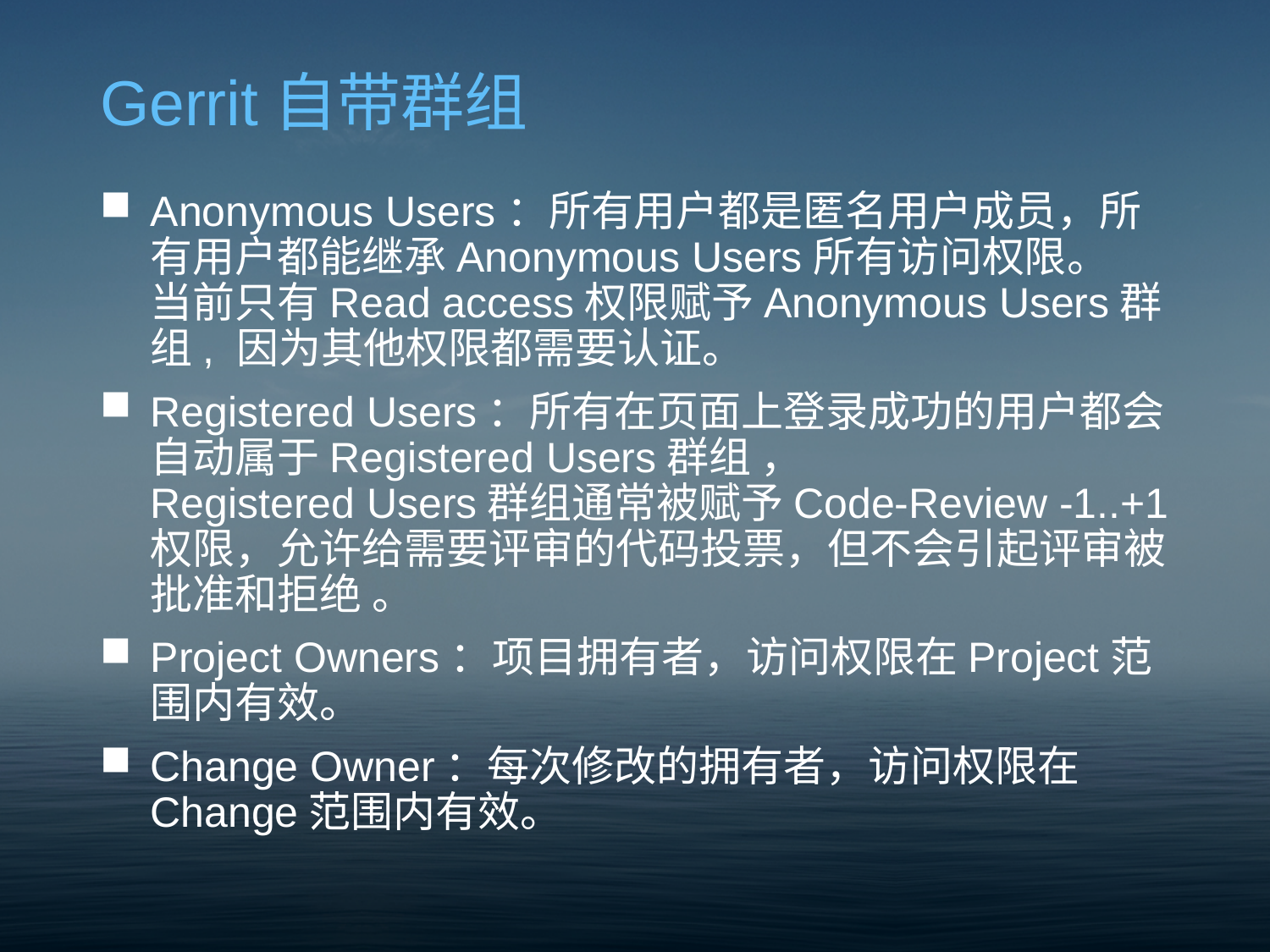

# Gerrit自带群组
Anonymous Users：所有用户都是匿名用户成员，所有用户都能继承Anonymous Users所有访问权限。
当前只有Read access权限赋予Anonymous Users群组, 因为其他权限都需要认证。
Registered Users：所有在页面上登录成功的用户都会自动属于Registered Users群组 ，
Registered Users群组通常被赋予Code-Review -1..+1权限，允许给需要评审的代码投票，但不会引起评审被批准和拒绝 。
Project Owners：项目拥有者，访问权限在Project范围内有效。
Change Owner：每次修改的拥有者，访问权限在Change范围内有效。